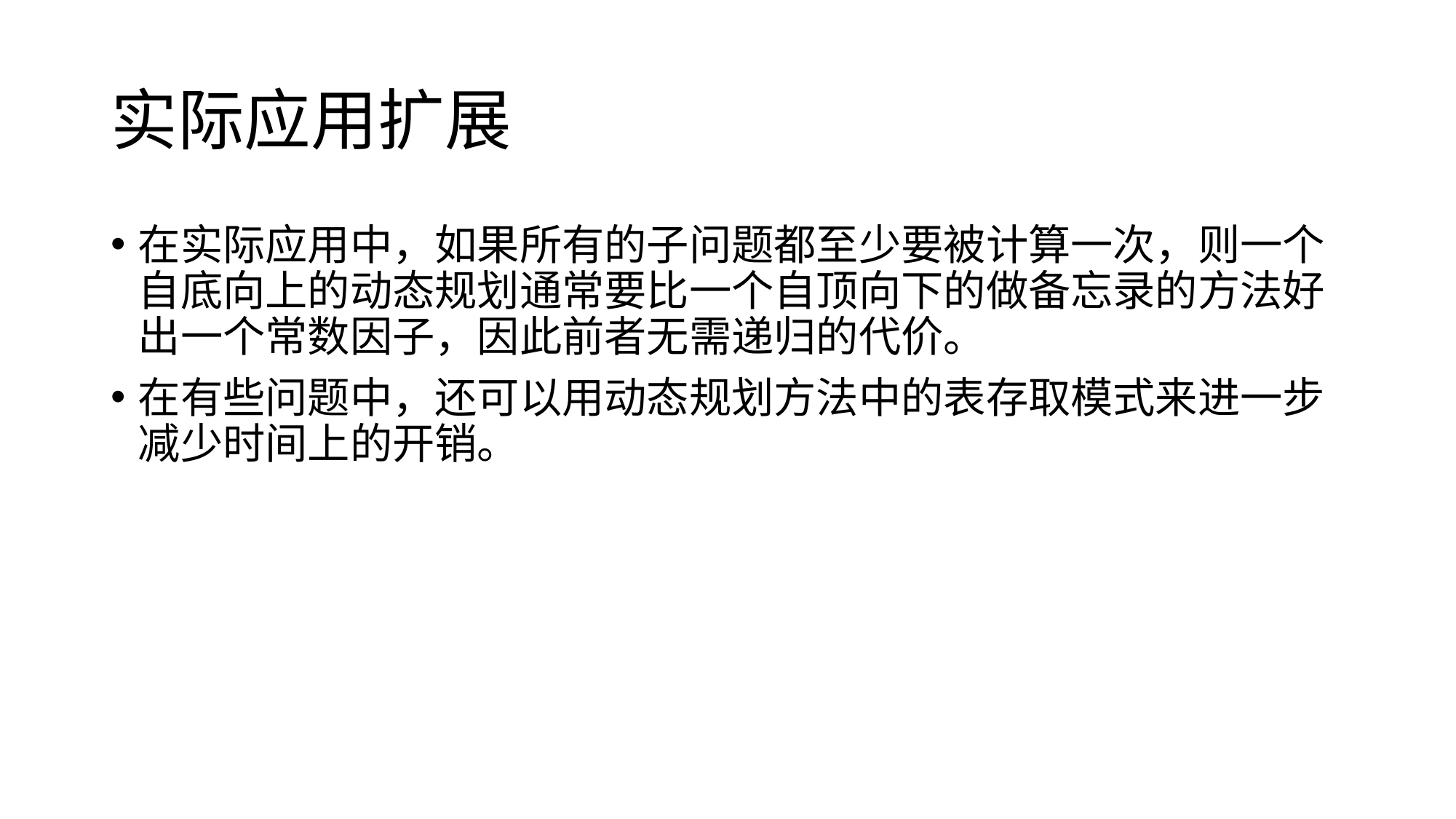

# 实际应用扩展
在实际应用中，如果所有的子问题都至少要被计算一次，则一个自底向上的动态规划通常要比一个自顶向下的做备忘录的方法好出一个常数因子，因此前者无需递归的代价。
在有些问题中，还可以用动态规划方法中的表存取模式来进一步减少时间上的开销。